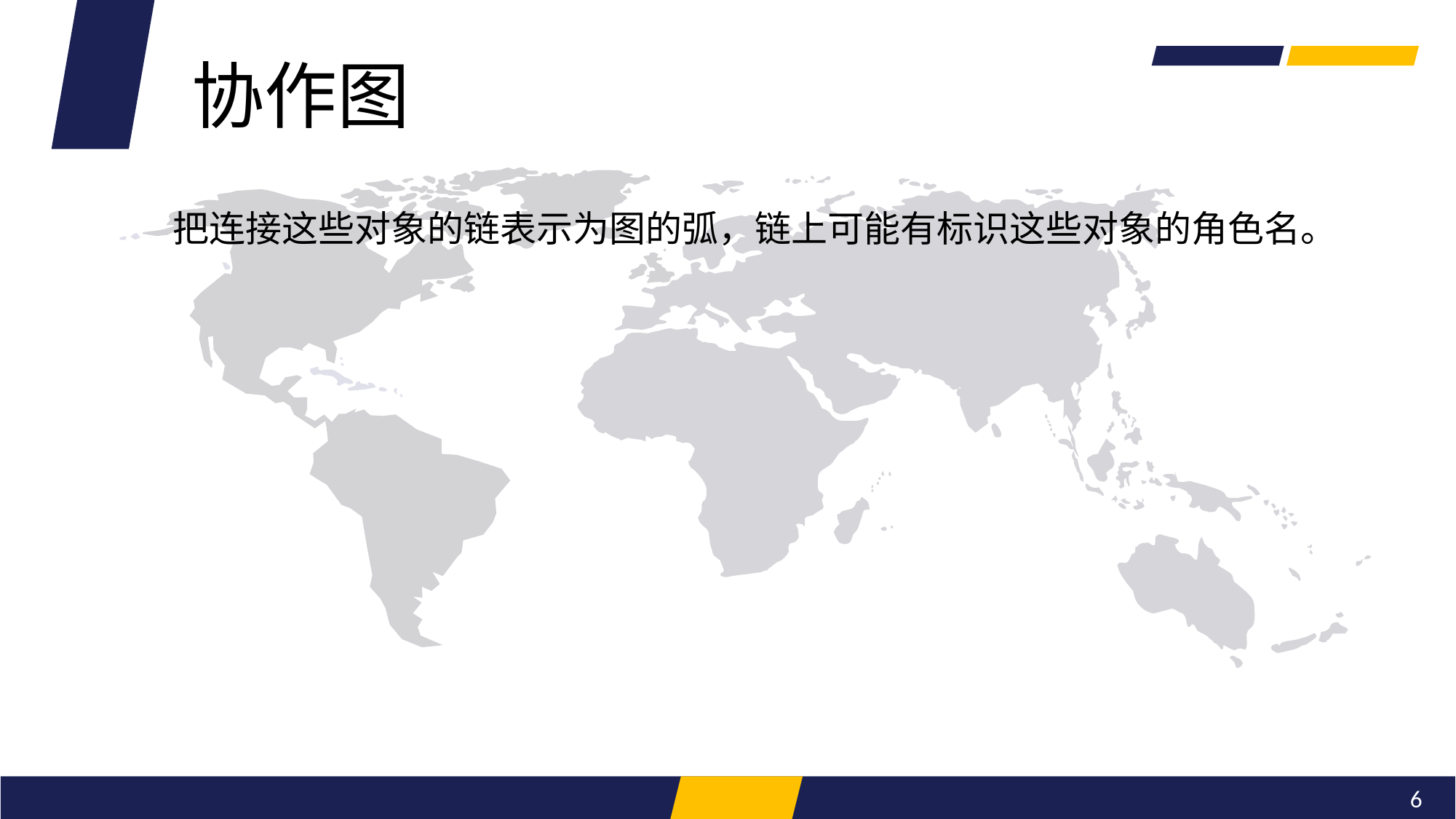

协作图

把连接这些对象的链表示为图的弧，链上可能有标识这些对象的角色名。
6